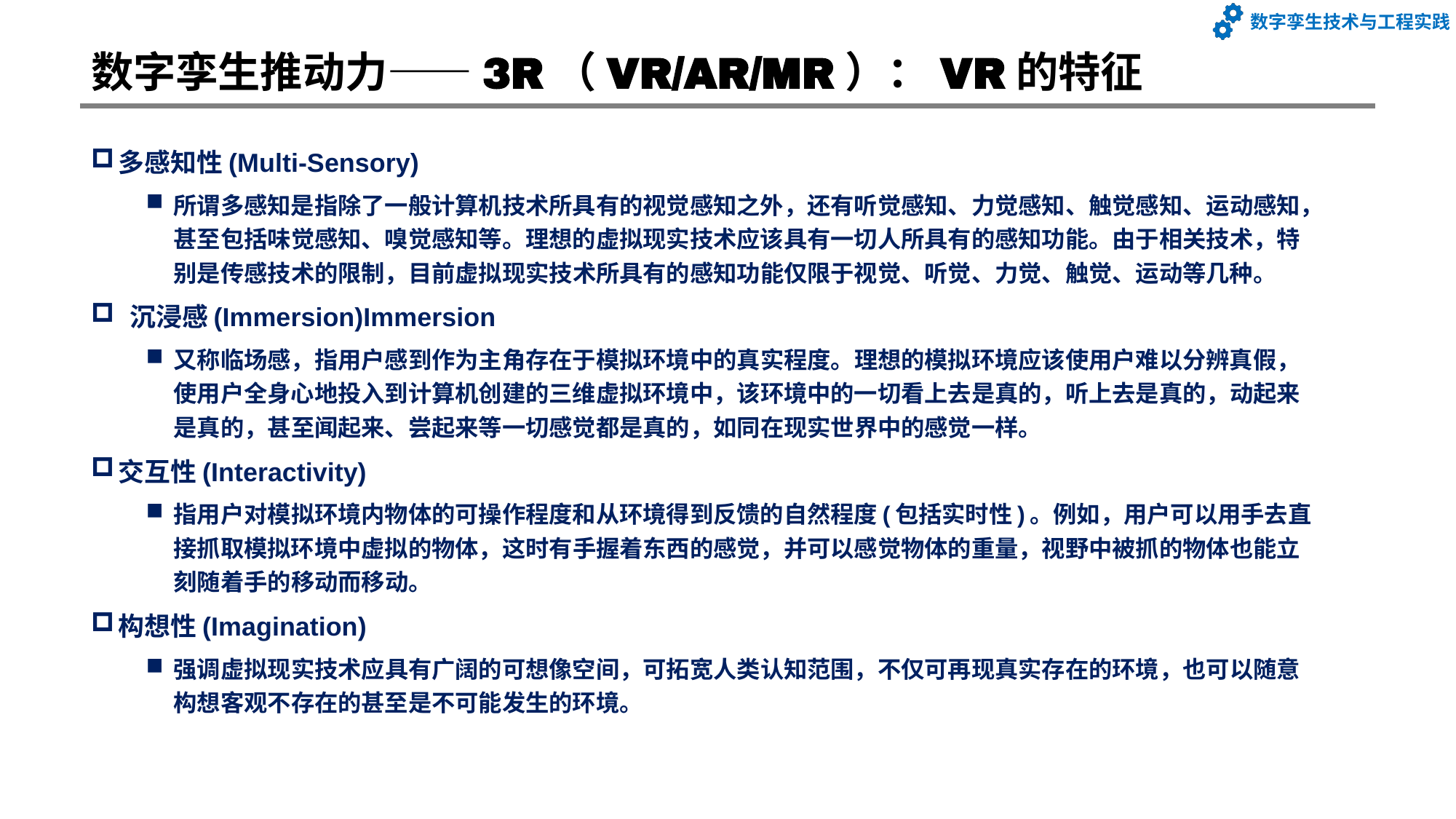

# 数字孪生推动力——3R（VR/AR/MR）：VR的特征
多感知性(Multi-Sensory)
所谓多感知是指除了一般计算机技术所具有的视觉感知之外，还有听觉感知、力觉感知、触觉感知、运动感知，甚至包括味觉感知、嗅觉感知等。理想的虚拟现实技术应该具有一切人所具有的感知功能。由于相关技术，特别是传感技术的限制，目前虚拟现实技术所具有的感知功能仅限于视觉、听觉、力觉、触觉、运动等几种。
 沉浸感(Immersion)Immersion
又称临场感，指用户感到作为主角存在于模拟环境中的真实程度。理想的模拟环境应该使用户难以分辨真假，使用户全身心地投入到计算机创建的三维虚拟环境中，该环境中的一切看上去是真的，听上去是真的，动起来是真的，甚至闻起来、尝起来等一切感觉都是真的，如同在现实世界中的感觉一样。
交互性(Interactivity)
指用户对模拟环境内物体的可操作程度和从环境得到反馈的自然程度(包括实时性)。例如，用户可以用手去直接抓取模拟环境中虚拟的物体，这时有手握着东西的感觉，并可以感觉物体的重量，视野中被抓的物体也能立刻随着手的移动而移动。
构想性(Imagination)
强调虚拟现实技术应具有广阔的可想像空间，可拓宽人类认知范围，不仅可再现真实存在的环境，也可以随意构想客观不存在的甚至是不可能发生的环境。